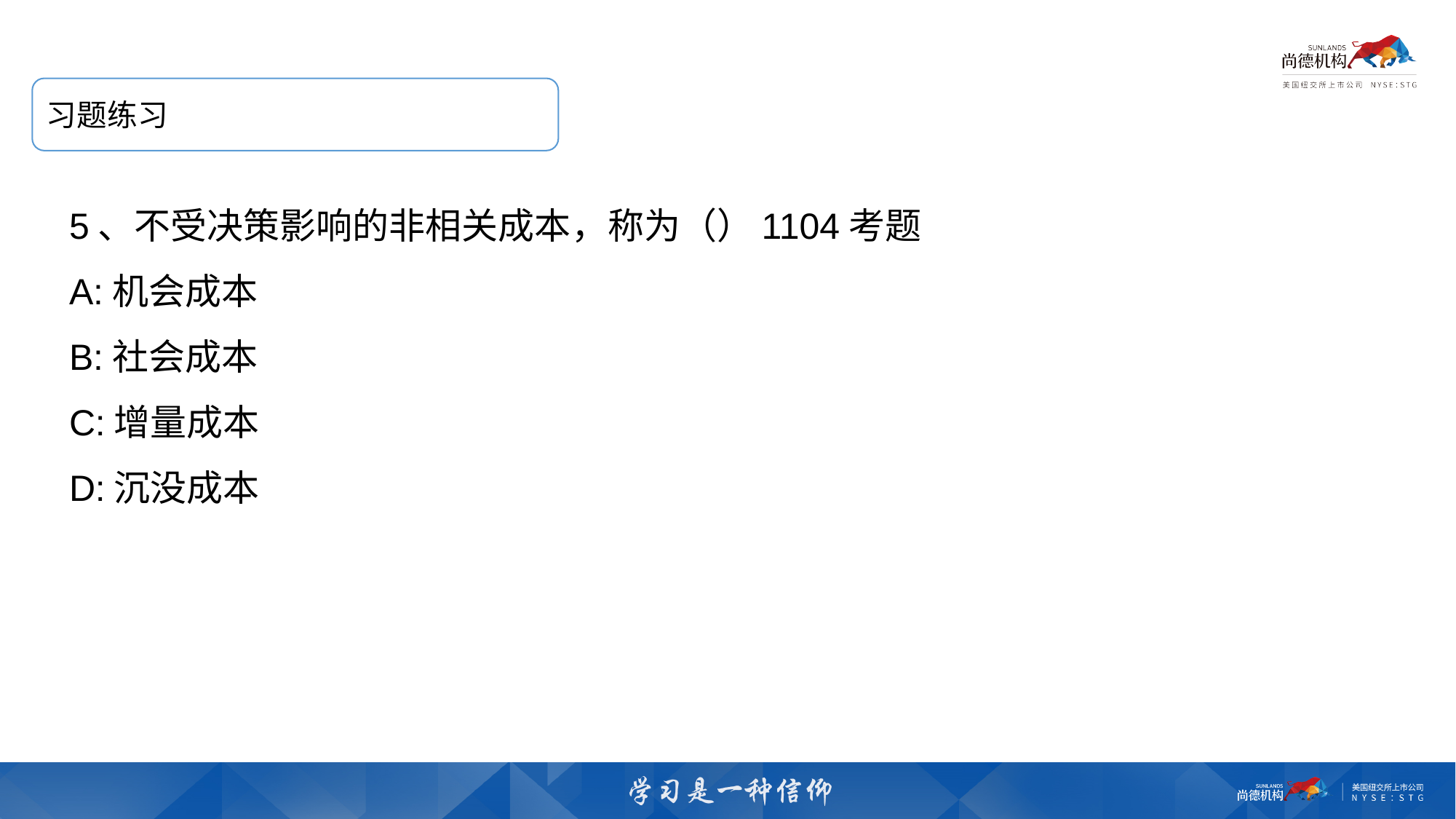

习题练习
5、不受决策影响的非相关成本，称为（）1104考题
A:机会成本
B:社会成本
C:增量成本
D:沉没成本